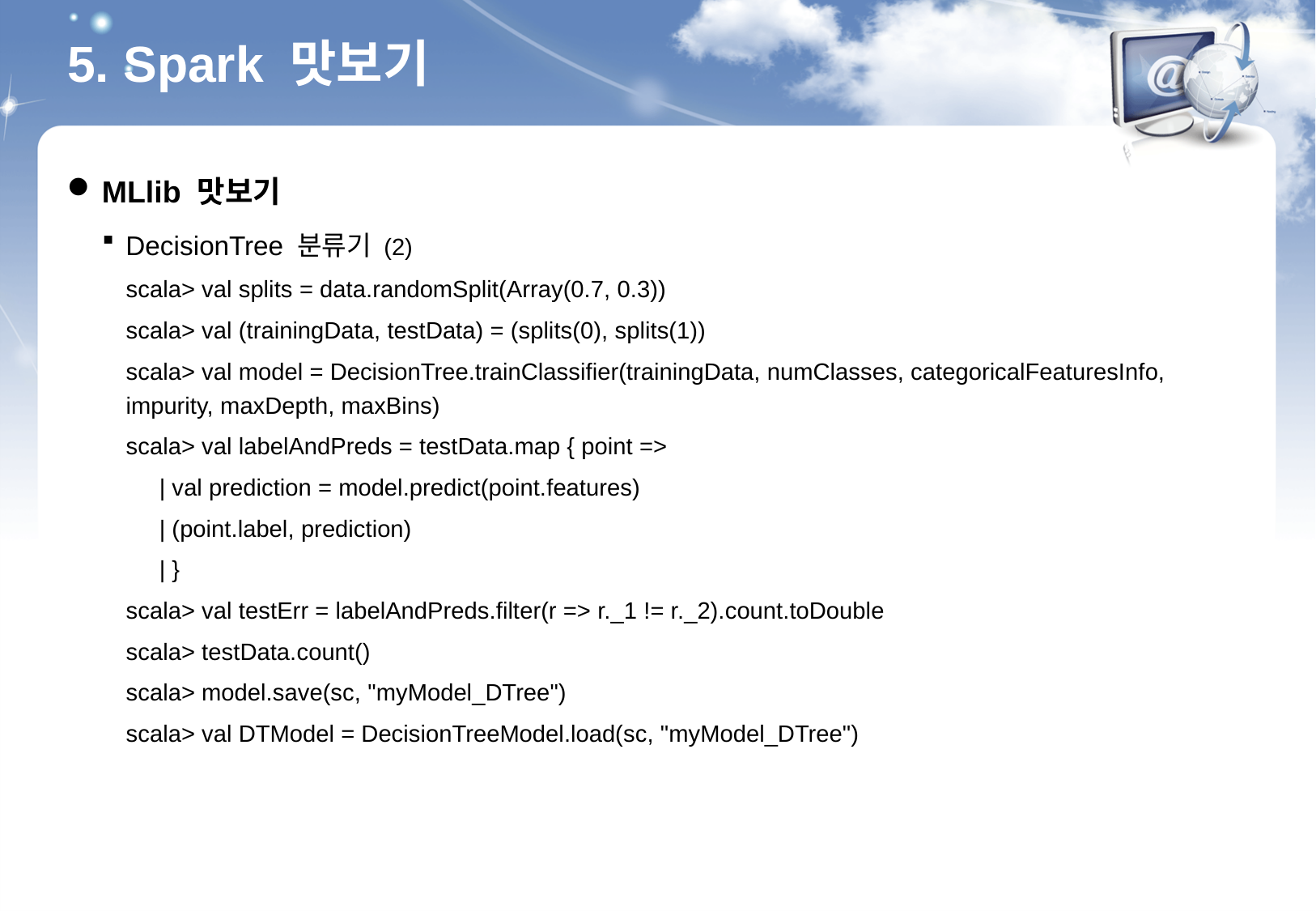

5. Spark 맛보기
MLlib 맛보기
DecisionTree 분류기 (2)
scala> val splits = data.randomSplit(Array(0.7, 0.3))
scala> val (trainingData, testData) = (splits(0), splits(1))
scala> val model = DecisionTree.trainClassifier(trainingData, numClasses, categoricalFeaturesInfo, impurity, maxDepth, maxBins)
scala> val labelAndPreds = testData.map { point =>
     | val prediction = model.predict(point.features)
     | (point.label, prediction)
     | }
scala> val testErr = labelAndPreds.filter(r => r._1 != r._2).count.toDouble
scala> testData.count()
scala> model.save(sc, "myModel_DTree")
scala> val DTModel = DecisionTreeModel.load(sc, "myModel_DTree")